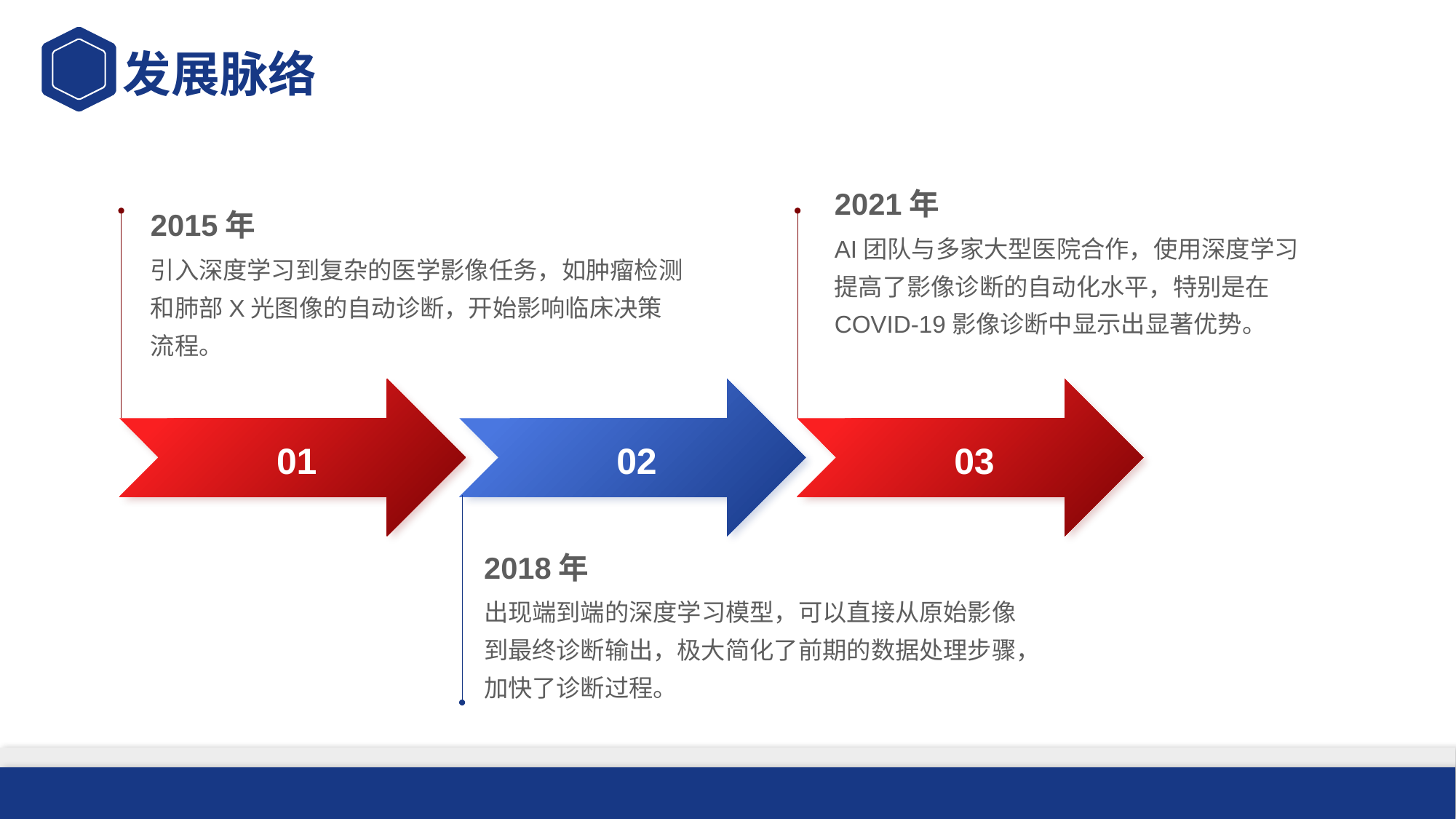

发展脉络
2021年
2015年
AI团队与多家大型医院合作，使用深度学习提高了影像诊断的自动化水平，特别是在COVID-19影像诊断中显示出显著优势。
引入深度学习到复杂的医学影像任务，如肿瘤检测和肺部X光图像的自动诊断，开始影响临床决策流程。
01
02
03
2018年
出现端到端的深度学习模型，可以直接从原始影像到最终诊断输出，极大简化了前期的数据处理步骤，加快了诊断过程。